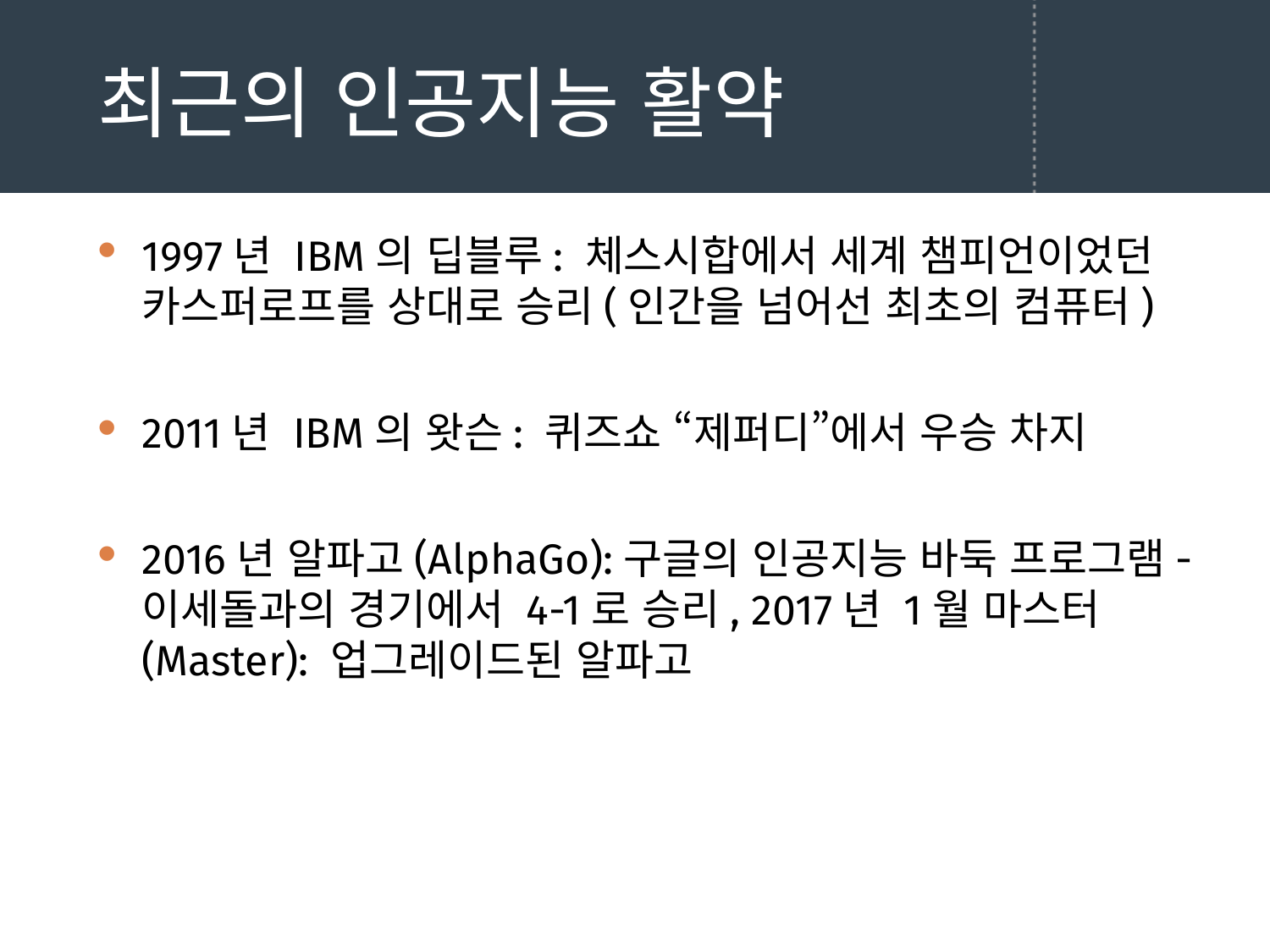

# 최근의 인공지능 활약
1997년 IBM의 딥블루: 체스시합에서 세계 챔피언이었던 카스퍼로프를 상대로 승리(인간을 넘어선 최초의 컴퓨터)

2011년 IBM의 왓슨: 퀴즈쇼 “제퍼디”에서 우승 차지

2016년 알파고(AlphaGo):구글의 인공지능 바둑 프로그램- 이세돌과의 경기에서 4-1로 승리, 2017년 1월 마스터(Master): 업그레이드된 알파고

2012
2011
2013